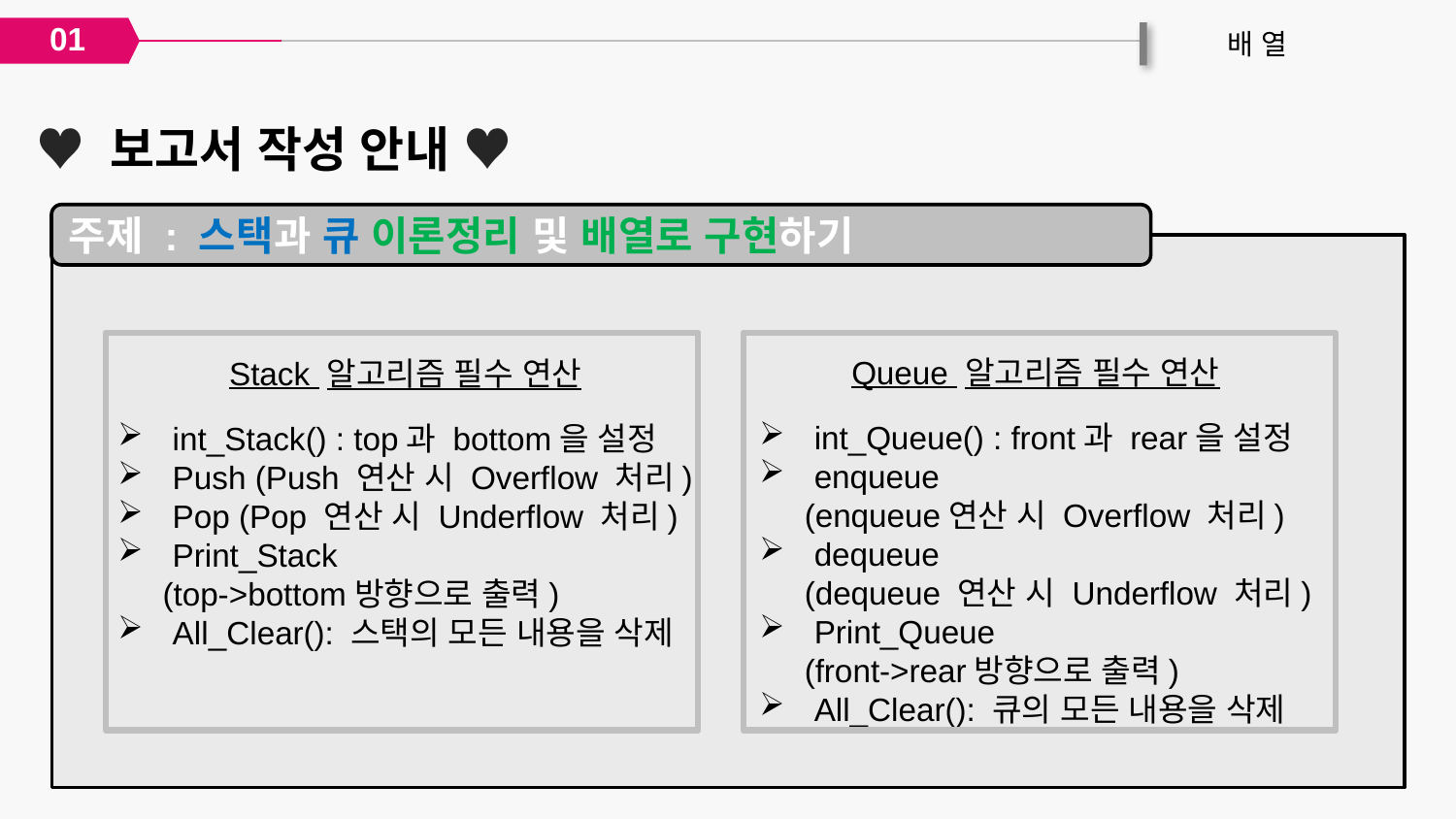

01

배 열

♥ 보고서 작성 안내 ♥
주제 : 스택과 큐 이론정리 및 배열로 구현하기

Stack 알고리즘 필수 연산

int_Stack() : top과 bottom을 설정
Push (Push 연산 시 Overflow 처리)
Pop (Pop 연산 시 Underflow 처리)
Print_Stack
     (top->bottom방향으로 출력)
All_Clear(): 스택의 모든 내용을 삭제

Queue 알고리즘 필수 연산

int_Queue() : front과 rear을 설정
enqueue
     (enqueue연산 시 Overflow 처리)
dequeue
     (dequeue 연산 시 Underflow 처리)
Print_Queue
     (front->rear방향으로 출력)
All_Clear(): 큐의 모든 내용을 삭제